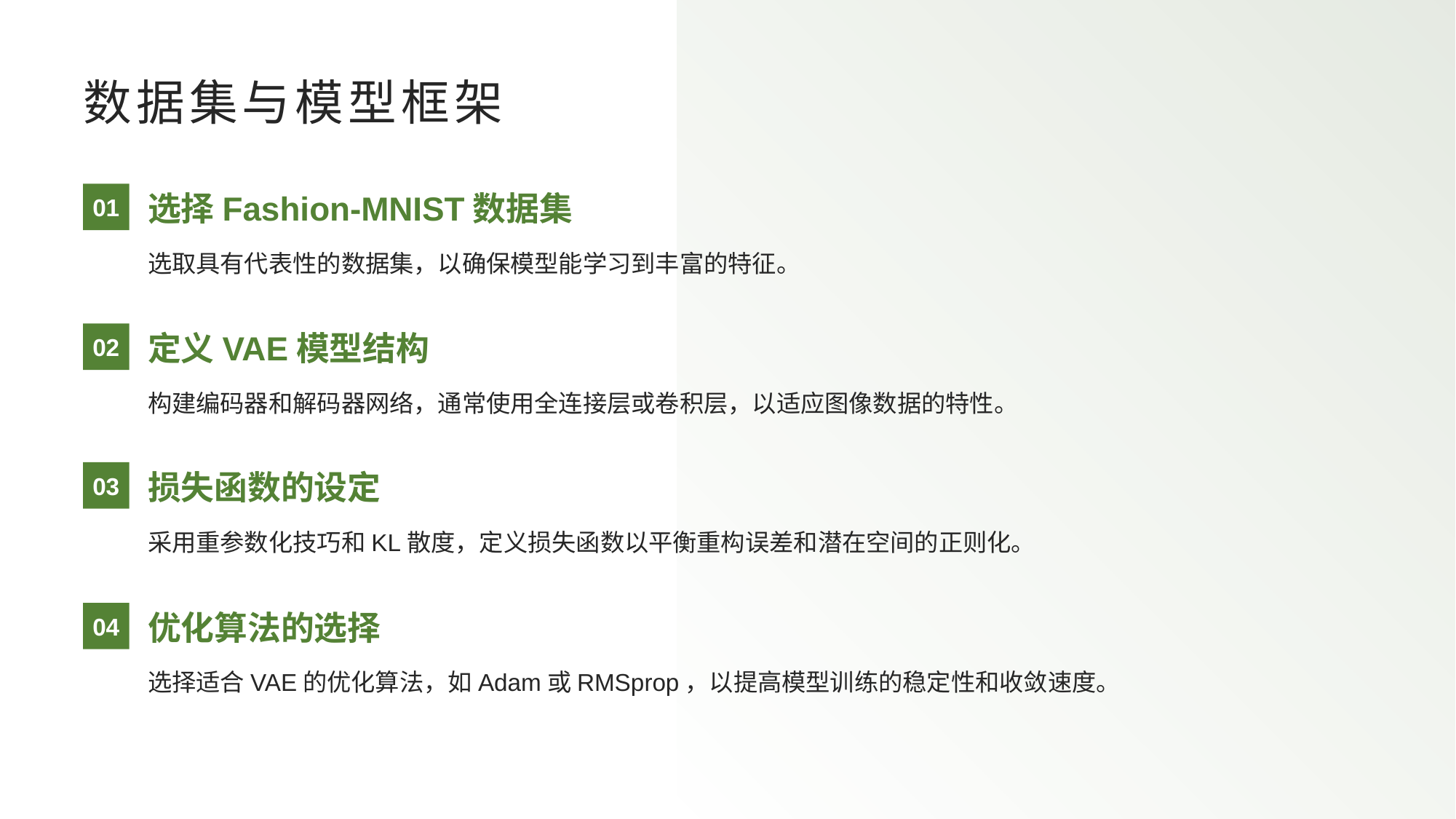

# 数据集与模型框架
01
选择Fashion-MNIST数据集
选取具有代表性的数据集，以确保模型能学习到丰富的特征。
02
定义VAE模型结构
构建编码器和解码器网络，通常使用全连接层或卷积层，以适应图像数据的特性。
03
损失函数的设定
采用重参数化技巧和KL散度，定义损失函数以平衡重构误差和潜在空间的正则化。
04
优化算法的选择
选择适合VAE的优化算法，如Adam或RMSprop，以提高模型训练的稳定性和收敛速度。